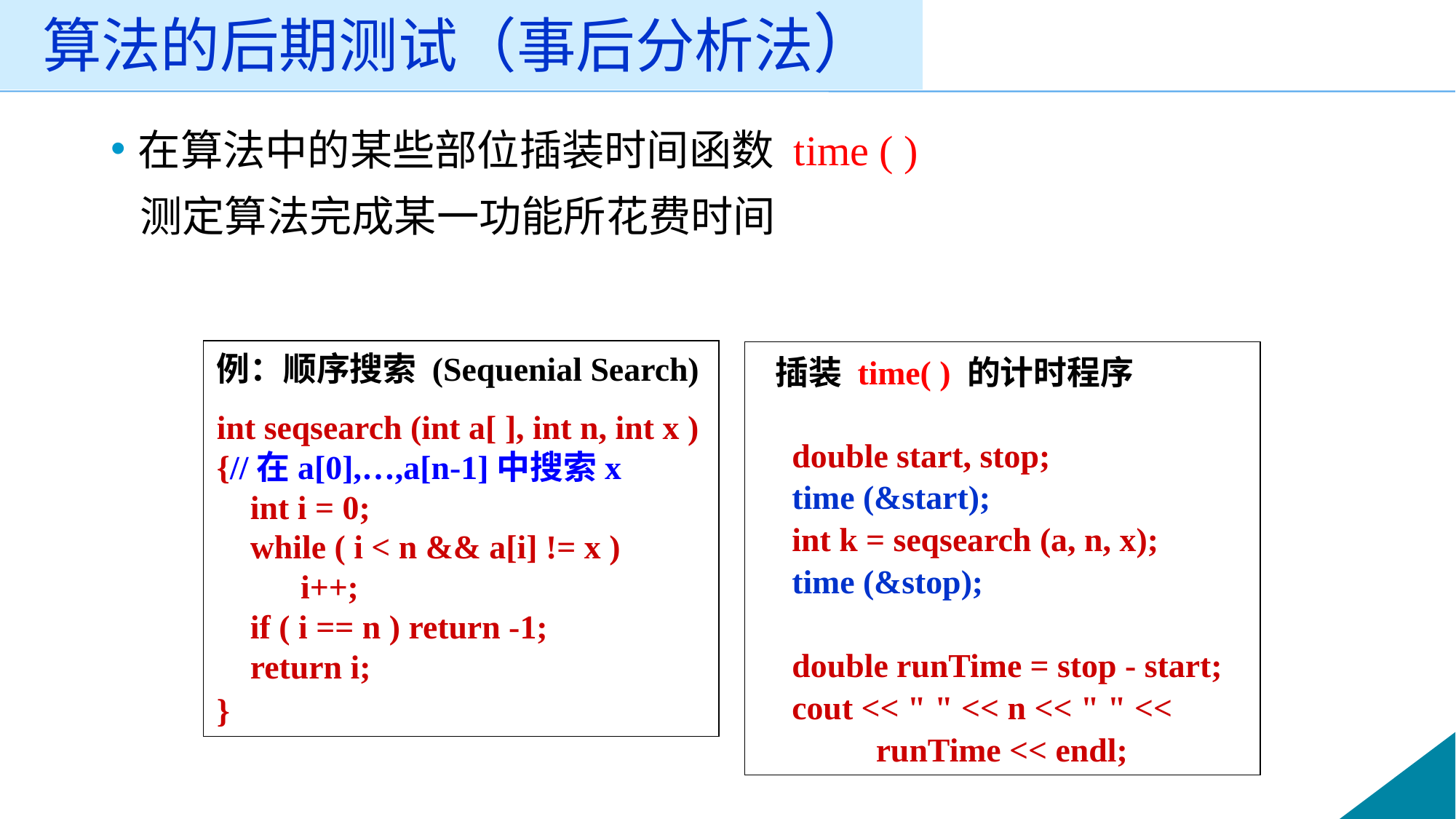

# 算法的后期测试（事后分析法）
在算法中的某些部位插装时间函数 time ( )
  测定算法完成某一功能所花费时间
例：顺序搜索 (Sequenial Search)

int seqsearch (int a[ ], int n, int x )
{//在a[0],…,a[n-1]中搜索x
    int i = 0;
    while ( i < n && a[i] != x )
          i++;
    if ( i == n ) return -1;
    return i;
}
 插装 time( ) 的计时程序

    double start, stop;
    time (&start);
    int k = seqsearch (a, n, x);
    time (&stop);
    double runTime = stop - start;
    cout << " " << n << " " <<
 	 runTime << endl;